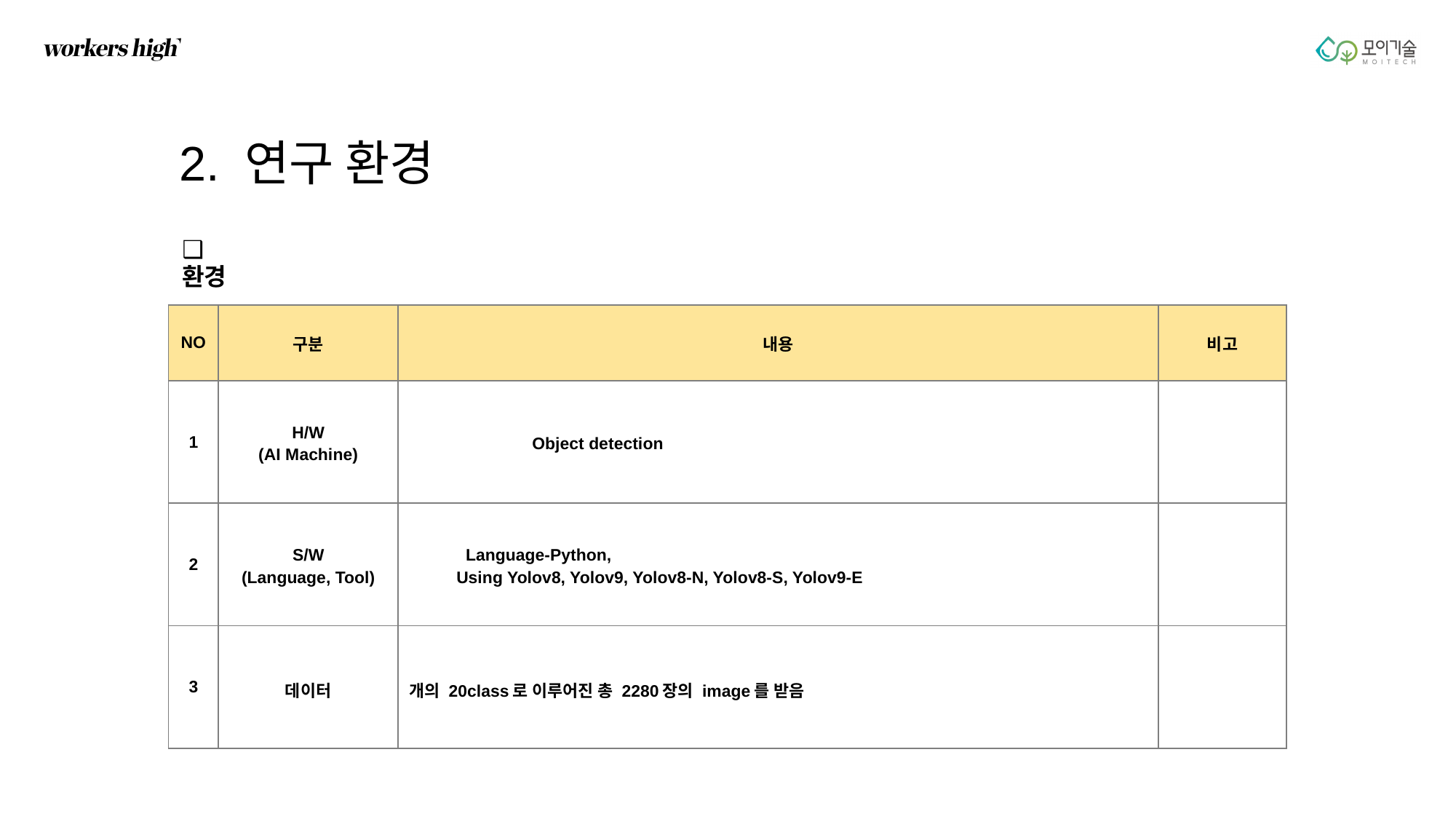

2. 연구 환경
 환경
| NO | 구분 | 내용 | 비고 |
| --- | --- | --- | --- |
| 1 | H/W (AI Machine) | Object detection |  |
| 2 | S/W (Language, Tool) | Language-Python, Using Yolov8, Yolov9, Yolov8-N, Yolov8-S, Yolov9-E |  |
| 3 | 데이터 | 개의 20class로 이루어진 총 2280장의 image를 받음 |  |